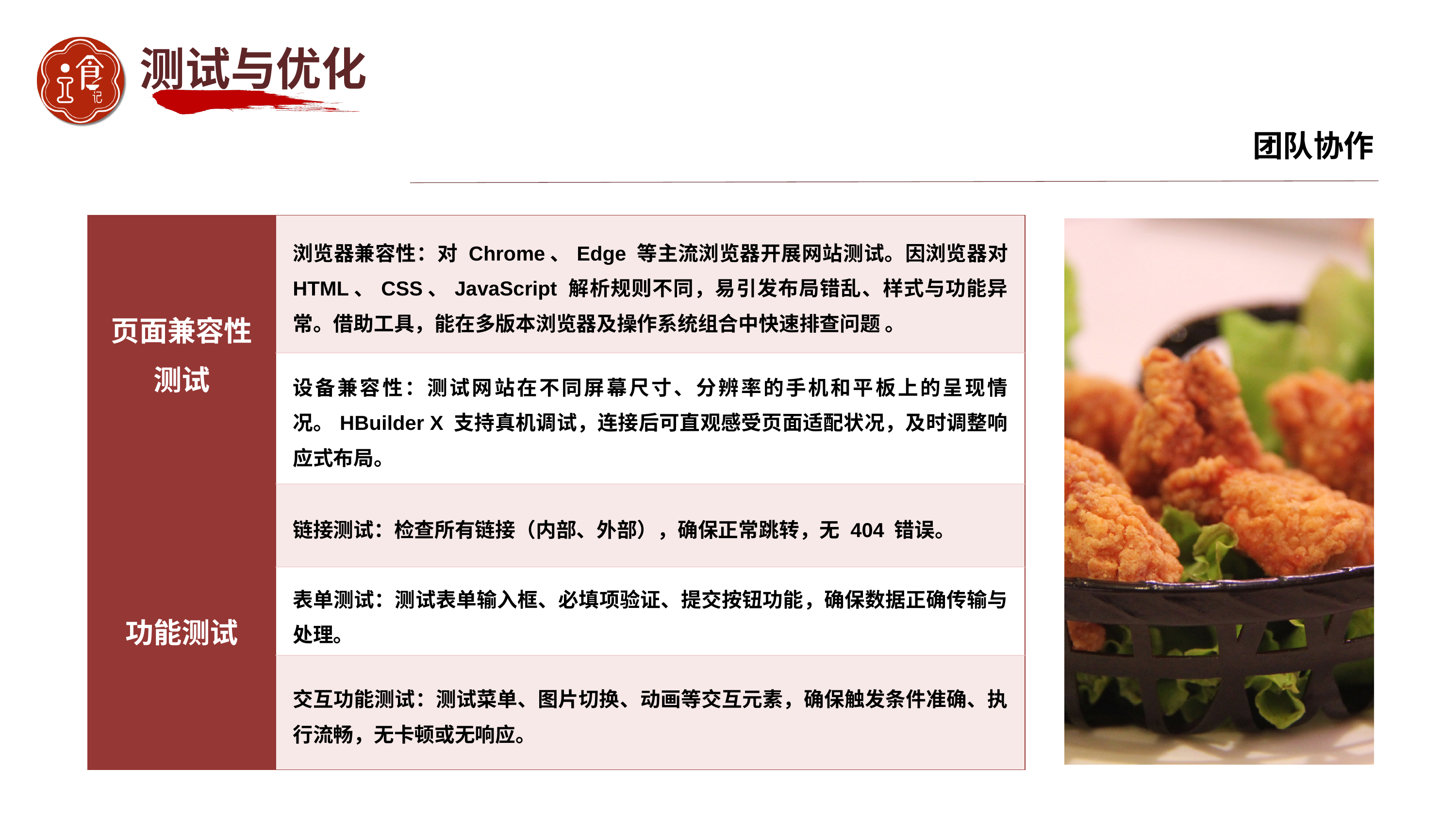

测试与优化

团队协作

| 页面兼容性 测试 | 浏览器兼容性：对 Chrome、Edge 等主流浏览器开展网站测试。因浏览器对 HTML、CSS、JavaScript 解析规则不同，易引发布局错乱、样式与功能异常。借助工具，能在多版本浏览器及操作系统组合中快速排查问题 。 |
| --- | --- |
|  | 设备兼容性：测试网站在不同屏幕尺寸、分辨率的手机和平板上的呈现情况。HBuilder X 支持真机调试，连接后可直观感受页面适配状况，及时调整响应式布局。 |
| 功能测试 | 链接测试：检查所有链接（内部、外部），确保正常跳转，无 404 错误。 |
|  | 表单测试：测试表单输入框、必填项验证、提交按钮功能，确保数据正确传输与处理。 |
|  | 交互功能测试：测试菜单、图片切换、动画等交互元素，确保触发条件准确、执行流畅，无卡顿或无响应。 |